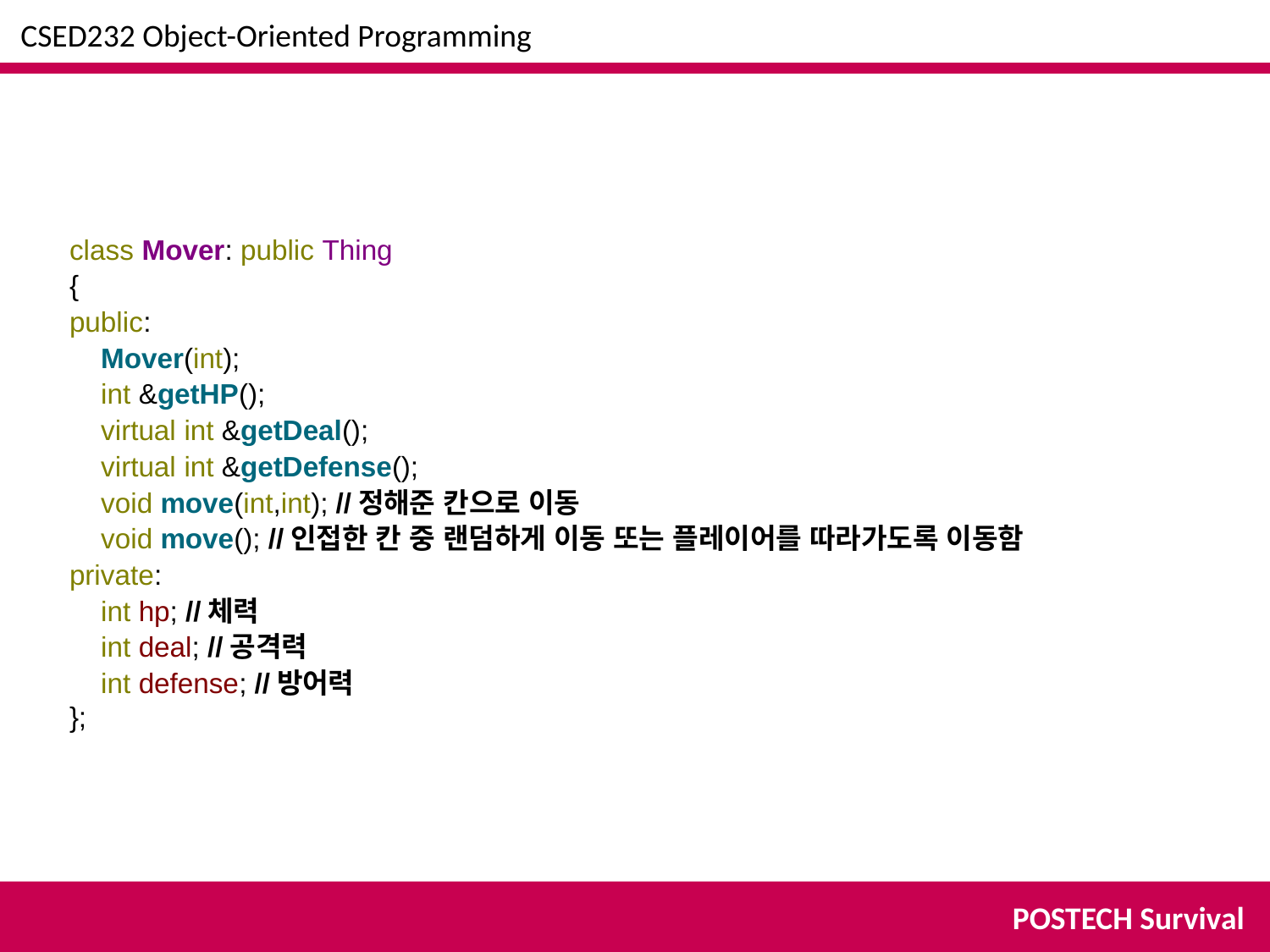

CSED232 Object-Oriented Programming
class Mover: public Thing
{
public:
    Mover(int);
    int &getHP();
    virtual int &getDeal();
    virtual int &getDefense();
    void move(int,int); //정해준 칸으로 이동
    void move(); //인접한 칸 중 랜덤하게 이동 또는 플레이어를 따라가도록 이동함
private:
    int hp; //체력
    int deal; //공격력
    int defense; //방어력
};

POSTECH Survival